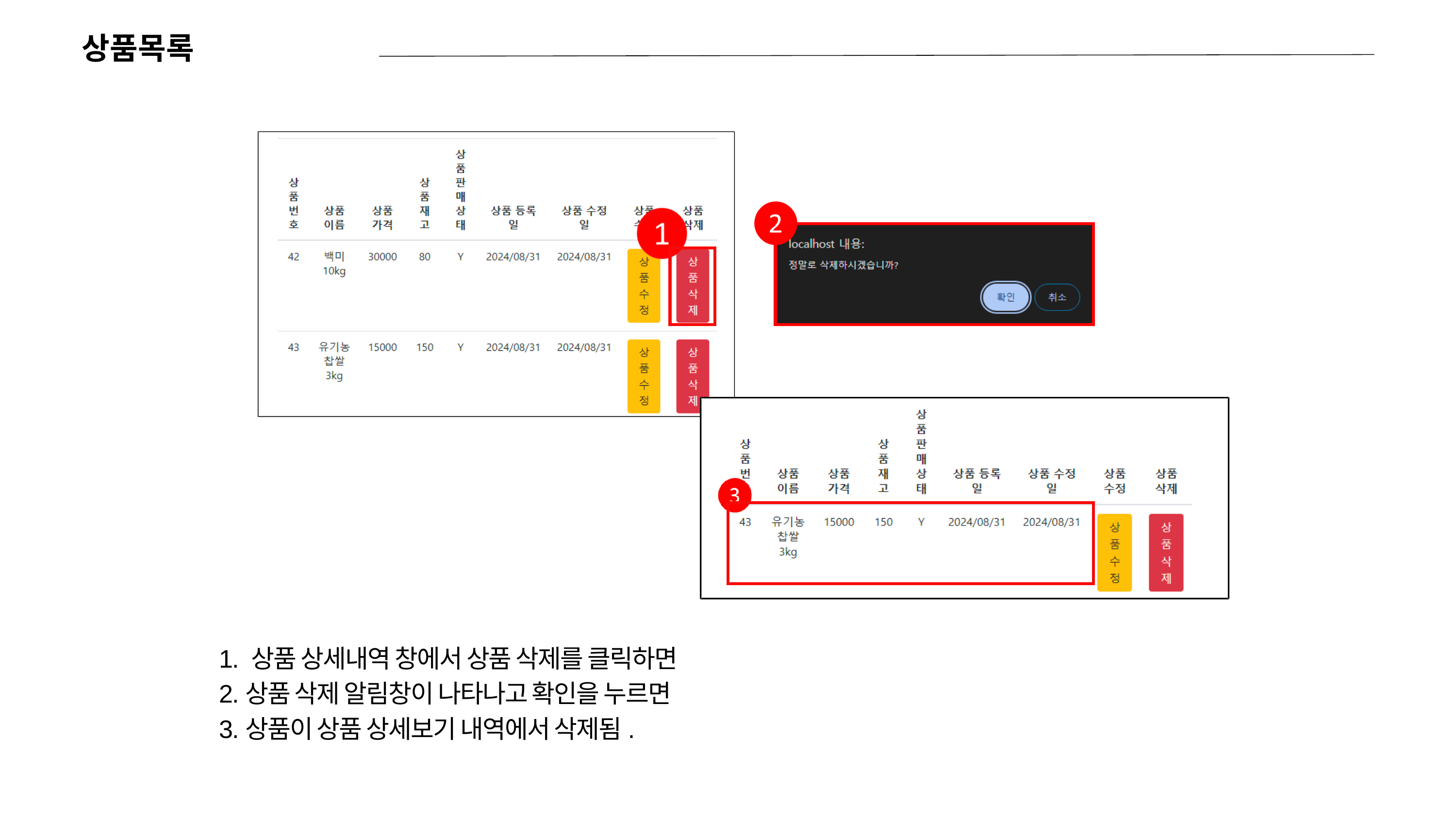

상품목록

 1. 상품 상세내역 창에서 상품 삭제를 클릭하면
 2.상품 삭제 알림창이 나타나고 확인을 누르면
 3.상품이 상품 상세보기 내역에서 삭제됨.